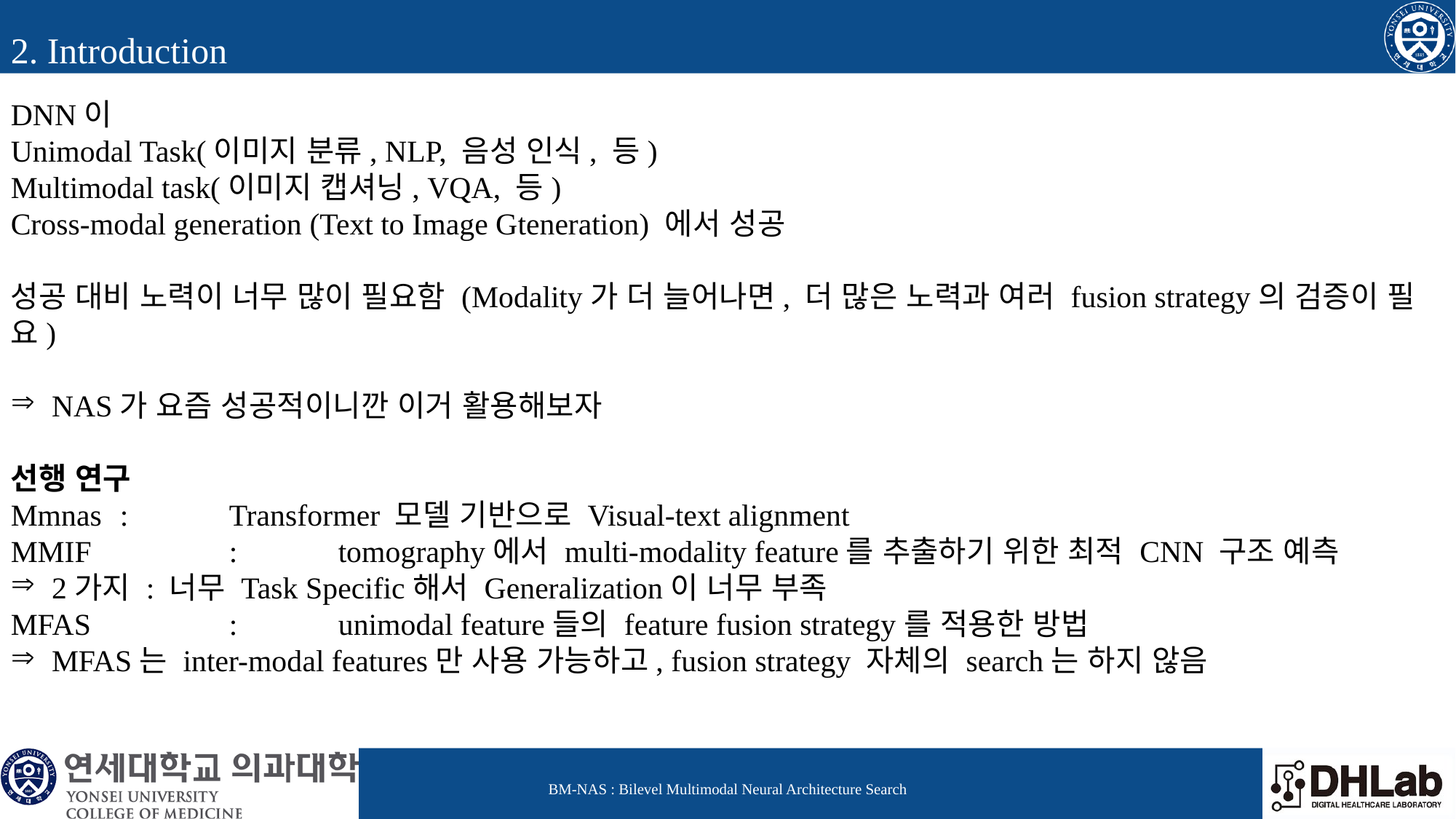

2. Introduction
DNN이
Unimodal Task(이미지 분류, NLP, 음성 인식, 등)
Multimodal task(이미지 캡셔닝, VQA, 등)
Cross-modal generation (Text to Image Gteneration) 에서 성공

성공 대비 노력이 너무 많이 필요함 (Modality가 더 늘어나면, 더 많은 노력과 여러 fusion strategy의 검증이 필요)

NAS가 요즘 성공적이니깐 이거 활용해보자

선행 연구
Mmnas 	:	Transformer 모델 기반으로 Visual-text alignment
MMIF		:	tomography에서 multi-modality feature를 추출하기 위한 최적 CNN 구조 예측
2가지 : 너무 Task Specific해서 Generalization이 너무 부족
MFAS		:	unimodal feature들의 feature fusion strategy를 적용한 방법
MFAS는 inter-modal features만 사용 가능하고, fusion strategy 자체의 search는 하지 않음